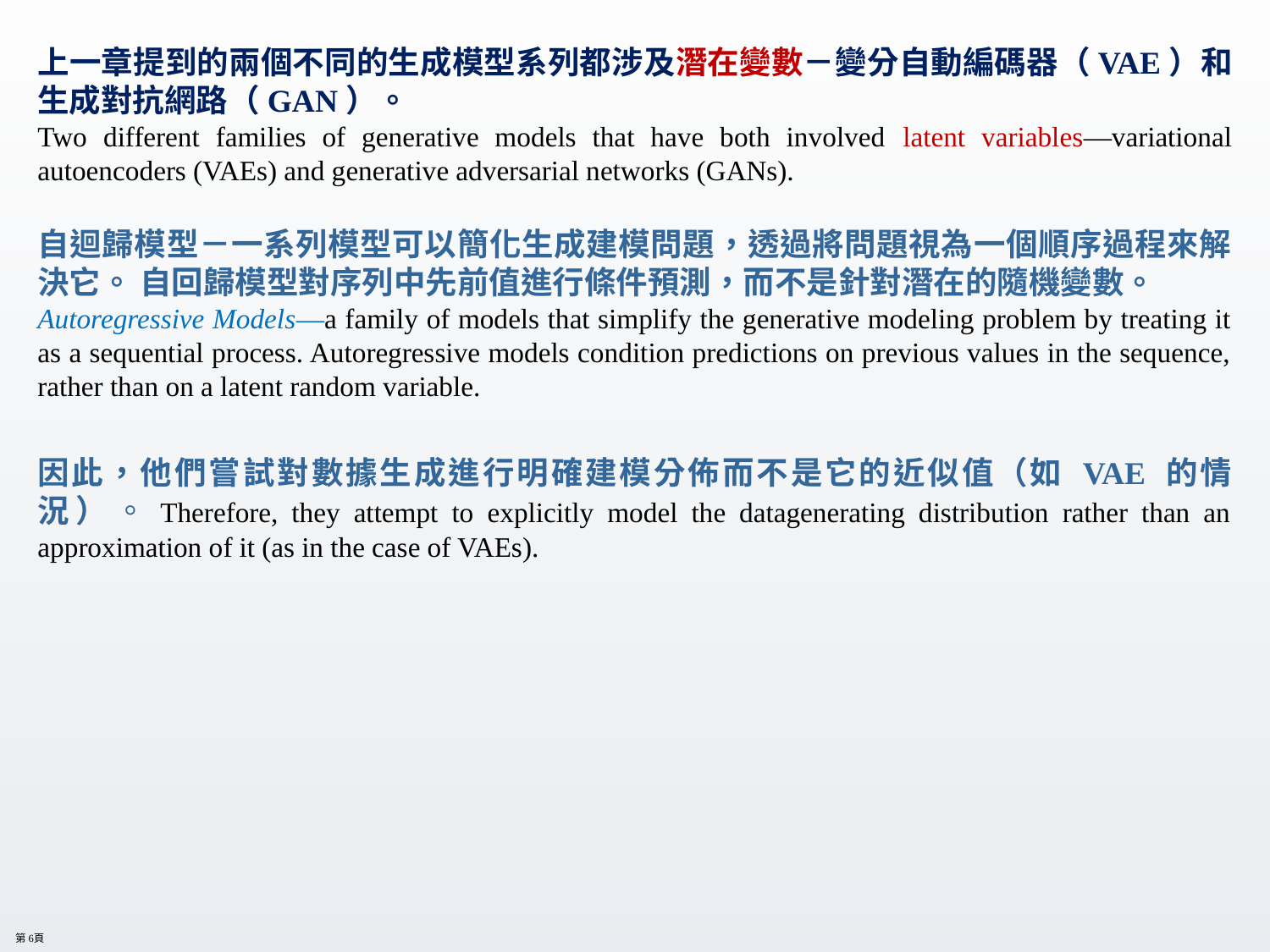

上一章提到的兩個不同的生成模型系列都涉及潛在變數－變分自動編碼器（VAE）和生成對抗網路（GAN）。
Two different families of generative models that have both involved latent variables—variational autoencoders (VAEs) and generative adversarial networks (GANs).

自迴歸模型－一系列模型可以簡化生成建模問題，透過將問題視為一個順序過程來解決它。 自回歸模型對序列中先前值進行條件預測，而不是針對潛在的隨機變數。
Autoregressive Models—a family of models that simplify the generative modeling problem by treating it as a sequential process. Autoregressive models condition predictions on previous values in the sequence, rather than on a latent random variable.

因此，他們嘗試對數據生成進行明確建模分佈而不是它的近似值（如 VAE 的情況）。Therefore, they attempt to explicitly model the datagenerating distribution rather than an approximation of it (as in the case of VAEs).